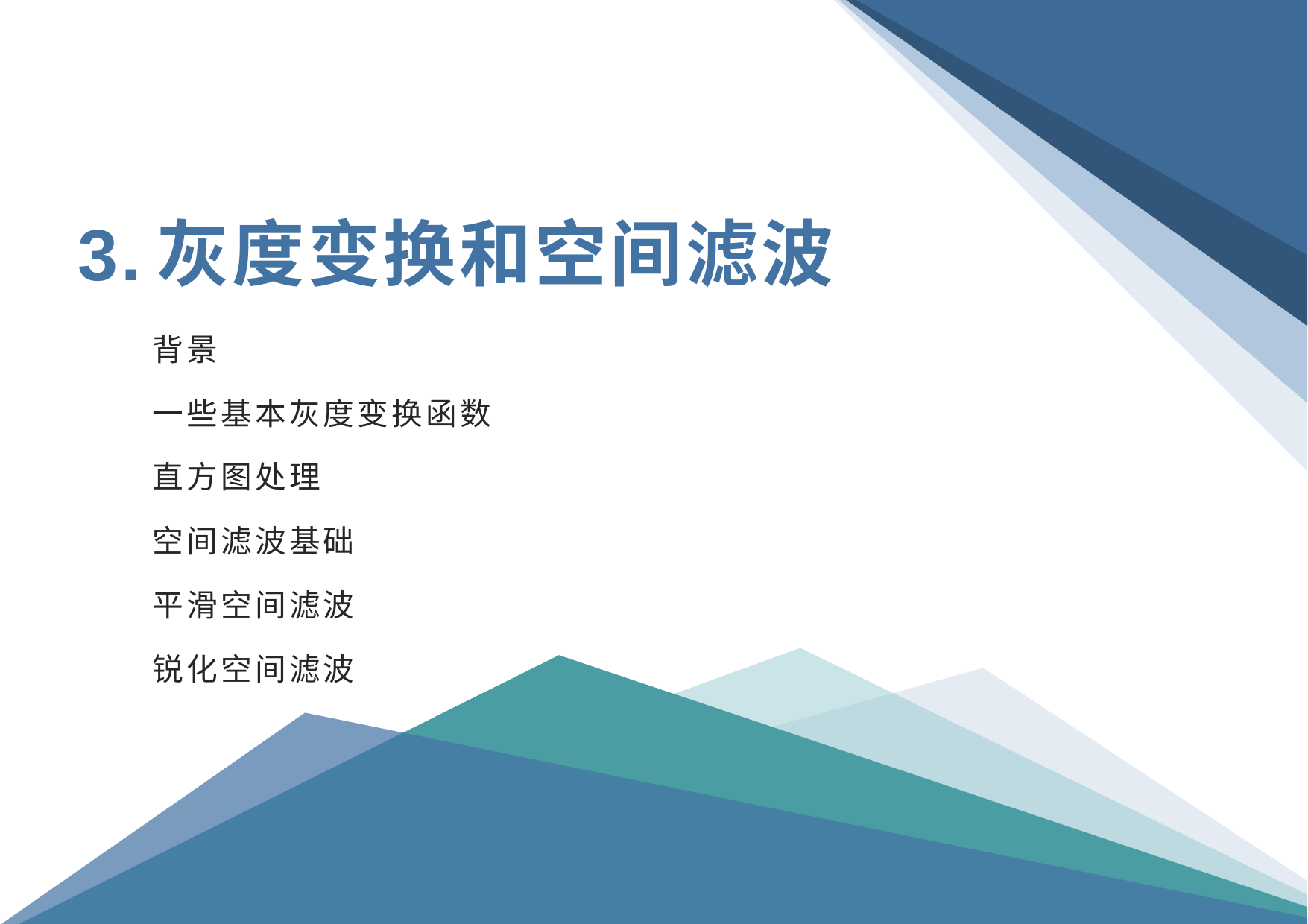

3.灰度变换和空间滤波
背景
一些基本灰度变换函数
直方图处理
空间滤波基础
平滑空间滤波
锐化空间滤波